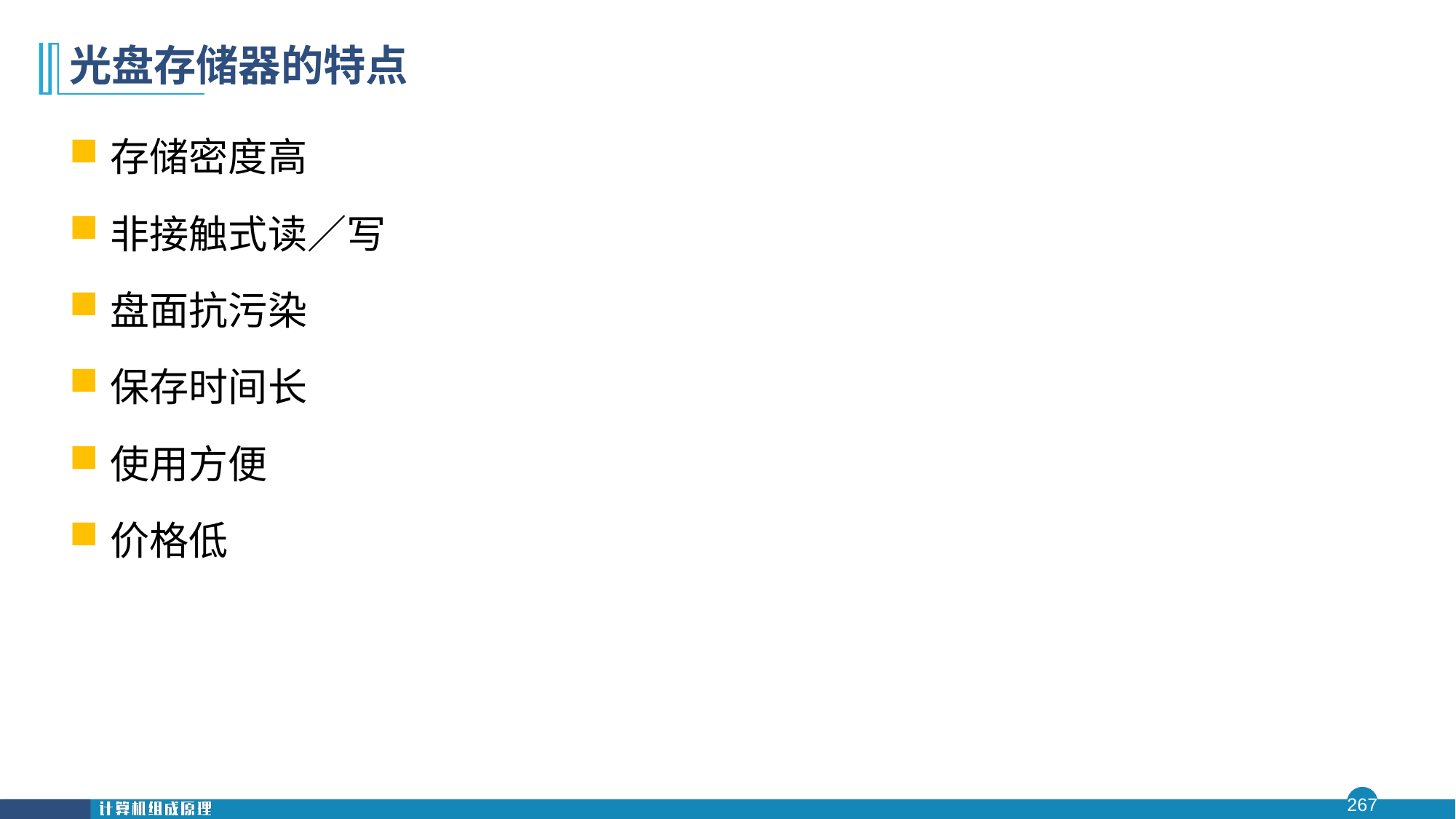

# 光盘存储器的特点
存储密度高
非接触式读／写
盘面抗污染
保存时间长
使用方便
价格低